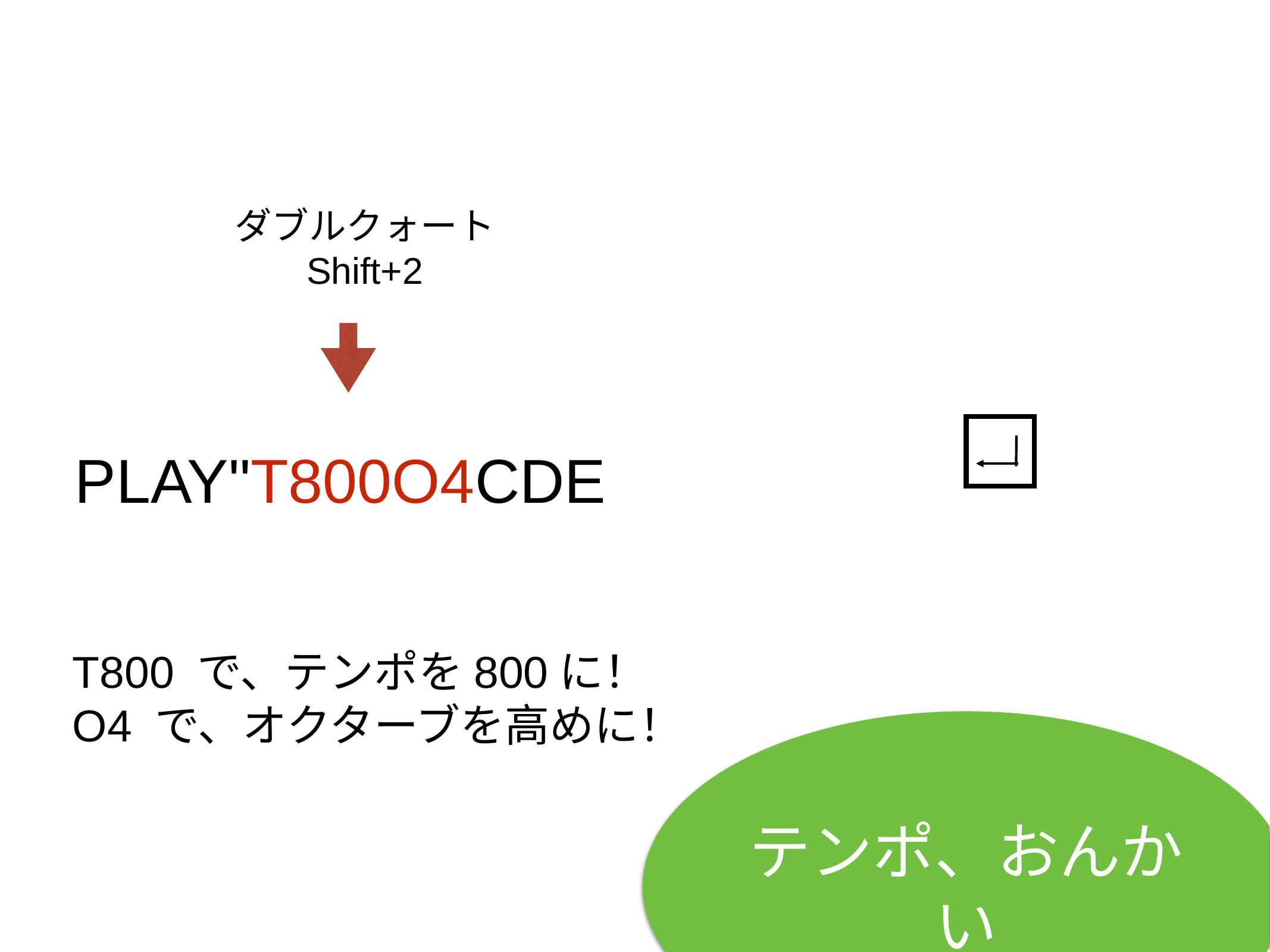

ダブルクォート
Shift+2

PLAY"T800O4CDE
# T800 で、テンポを800に！
O4 で、オクターブを高めに！
テンポ、おんかい